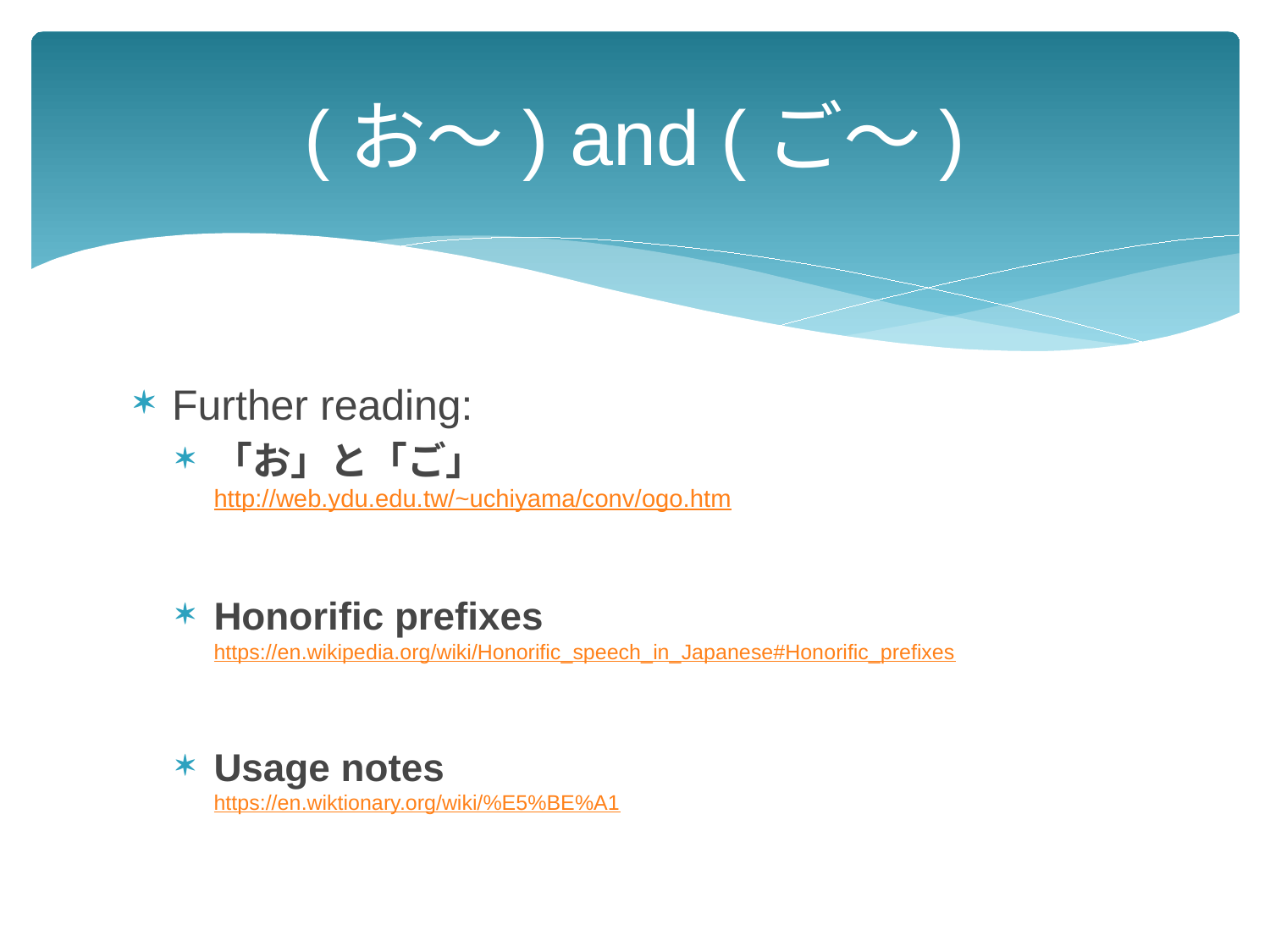

# (お〜) and (ご〜)
Further reading:
「お」と「ご」
http://web.ydu.edu.tw/~uchiyama/conv/ogo.htm

Honorific prefixes
https://en.wikipedia.org/wiki/Honorific_speech_in_Japanese#Honorific_prefixes

Usage notes
https://en.wiktionary.org/wiki/%E5%BE%A1